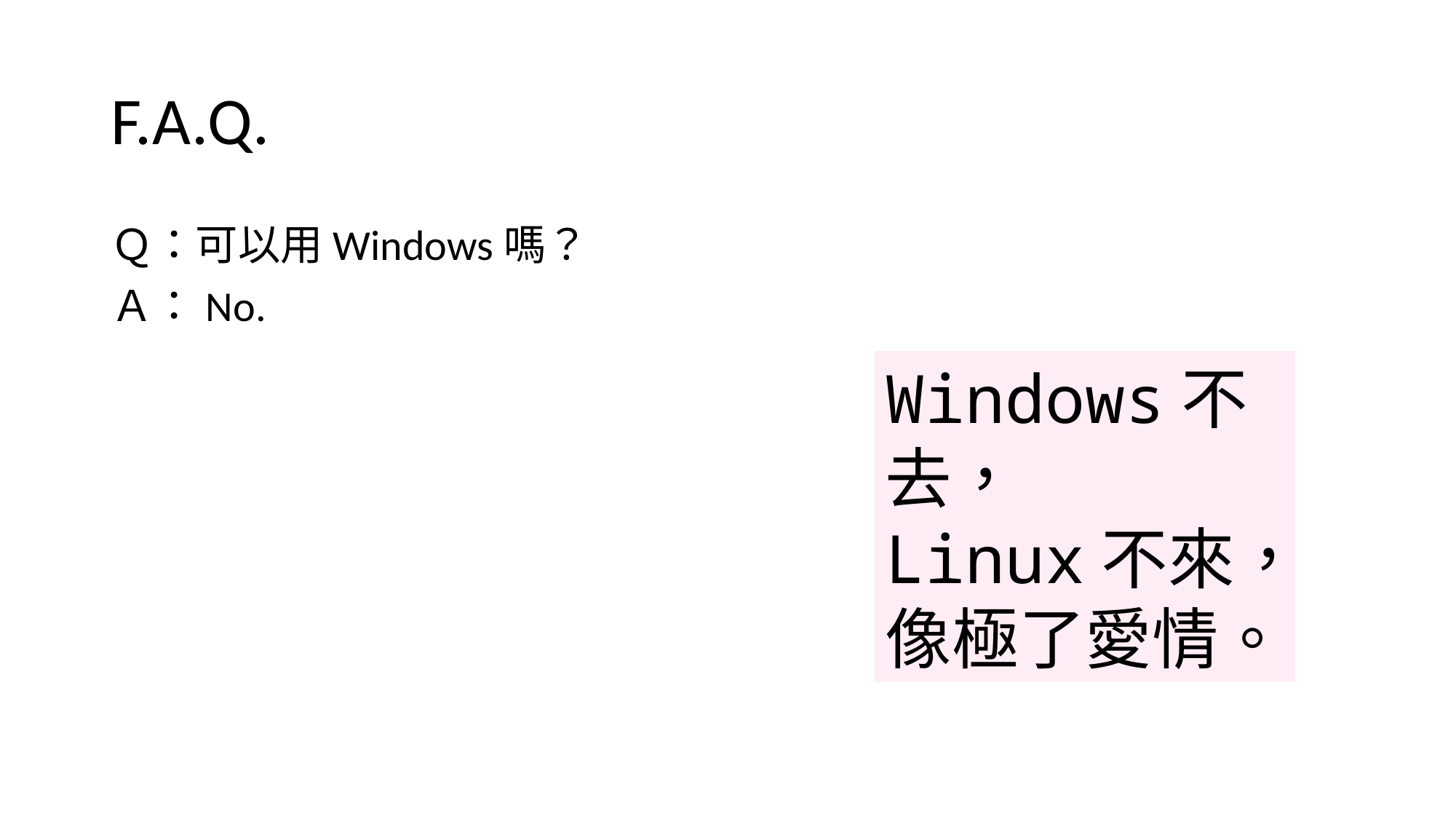

# F.A.Q.
Ｑ：可以用Windows嗎？
Ａ：No.

Windows不去，
Linux不來，
像極了愛情。